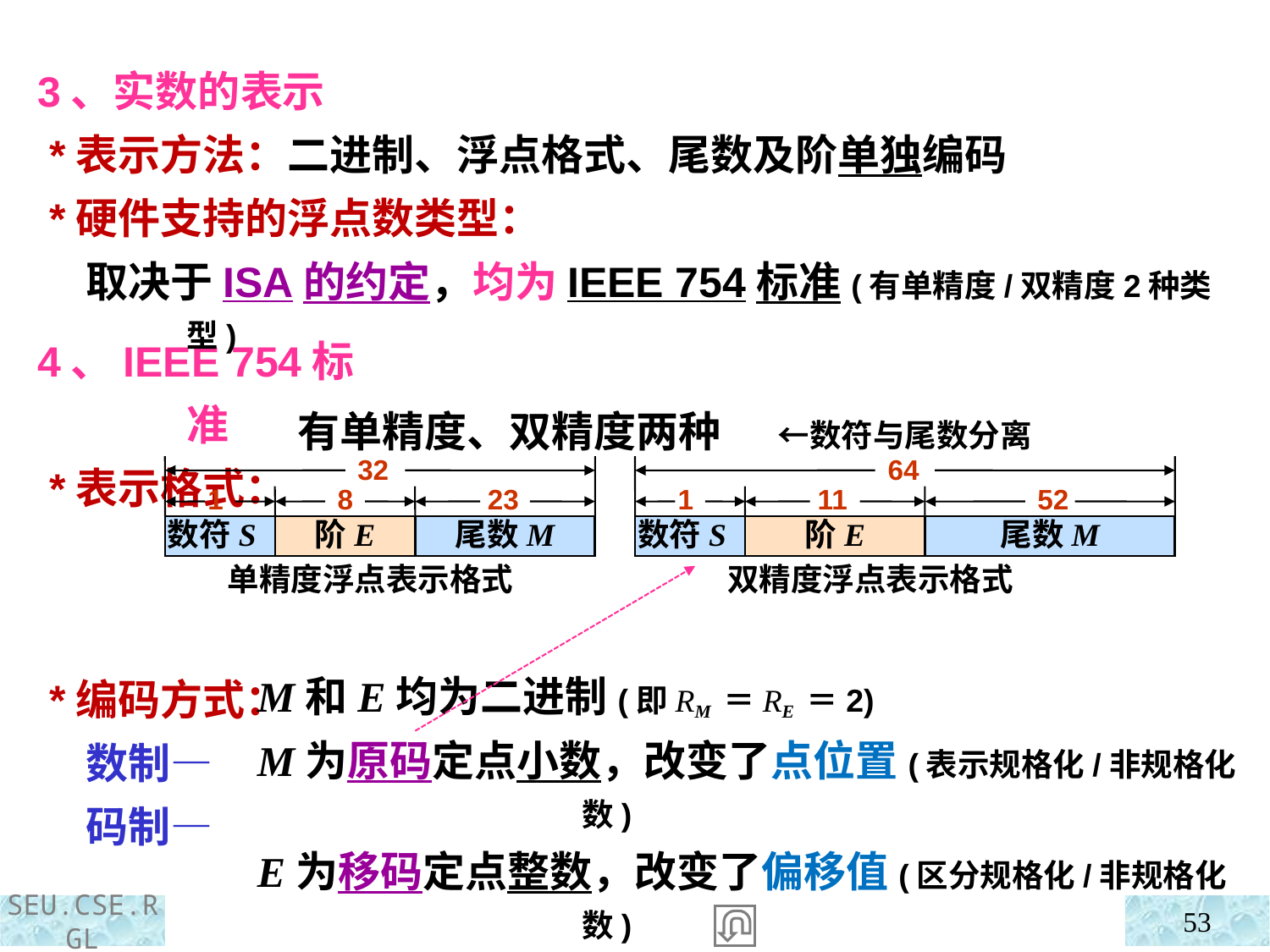

3、实数的表示
 *表示方法：二进制、浮点格式、尾数及阶单独编码
 *硬件支持的浮点数类型：
    取决于ISA的约定，均为IEEE 754标准(有单精度/双精度2种类型)
4、IEEE 754标准
 *表示格式：

 *编码方式：
    数制—
    码制—
有单精度、双精度两种      ←数符与尾数分离
64
32

23
8
1
52
1

11

数符S
阶E
尾数M
数符S
阶E
尾数M
单精度浮点表示格式
双精度浮点表示格式
M和E均为二进制(即RM ＝RE ＝2)
M为原码定点小数，改变了点位置(表示规格化/非规格化数)
E为移码定点整数，改变了偏移值(区分规格化/非规格化数)
53